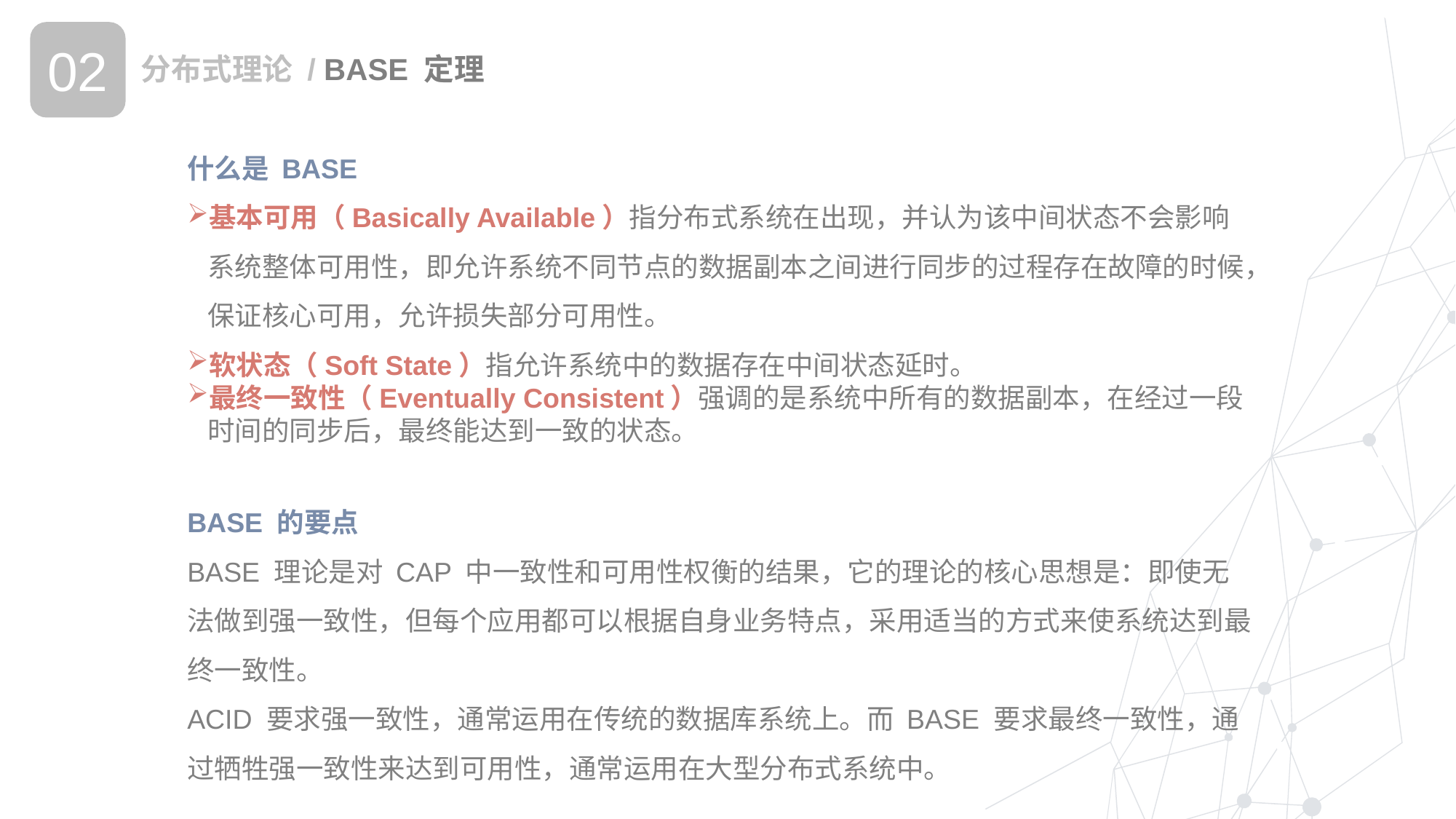

02
分布式理论 / BASE 定理

什么是 BASE
基本可用（Basically Available）指分布式系统在出现，并认为该中间状态不会影响系统整体可用性，即允许系统不同节点的数据副本之间进行同步的过程存在故障的时候，保证核心可用，允许损失部分可用性。
软状态（Soft State）指允许系统中的数据存在中间状态延时。
最终一致性（Eventually Consistent）强调的是系统中所有的数据副本，在经过一段时间的同步后，最终能达到一致的状态。
BASE 的要点
BASE 理论是对 CAP 中一致性和可用性权衡的结果，它的理论的核心思想是：即使无法做到强一致性，但每个应用都可以根据自身业务特点，采用适当的方式来使系统达到最终一致性。
ACID 要求强一致性，通常运用在传统的数据库系统上。而 BASE 要求最终一致性，通过牺牲强一致性来达到可用性，通常运用在大型分布式系统中。